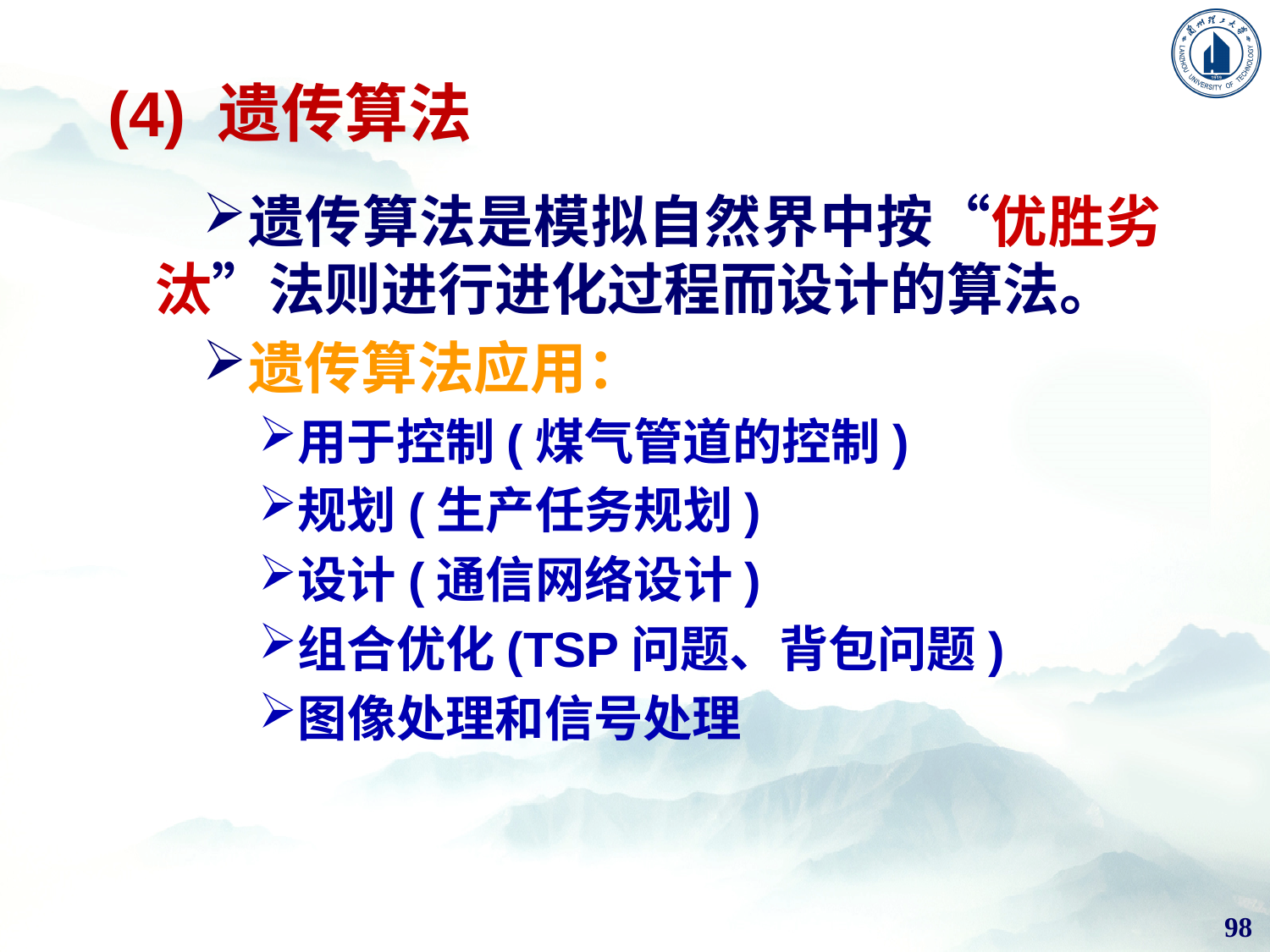

# (4) 遗传算法
遗传算法是模拟自然界中按“优胜劣汰”法则进行进化过程而设计的算法。
遗传算法应用：
用于控制(煤气管道的控制)
规划(生产任务规划)
设计(通信网络设计)
组合优化(TSP问题、背包问题)
图像处理和信号处理
98